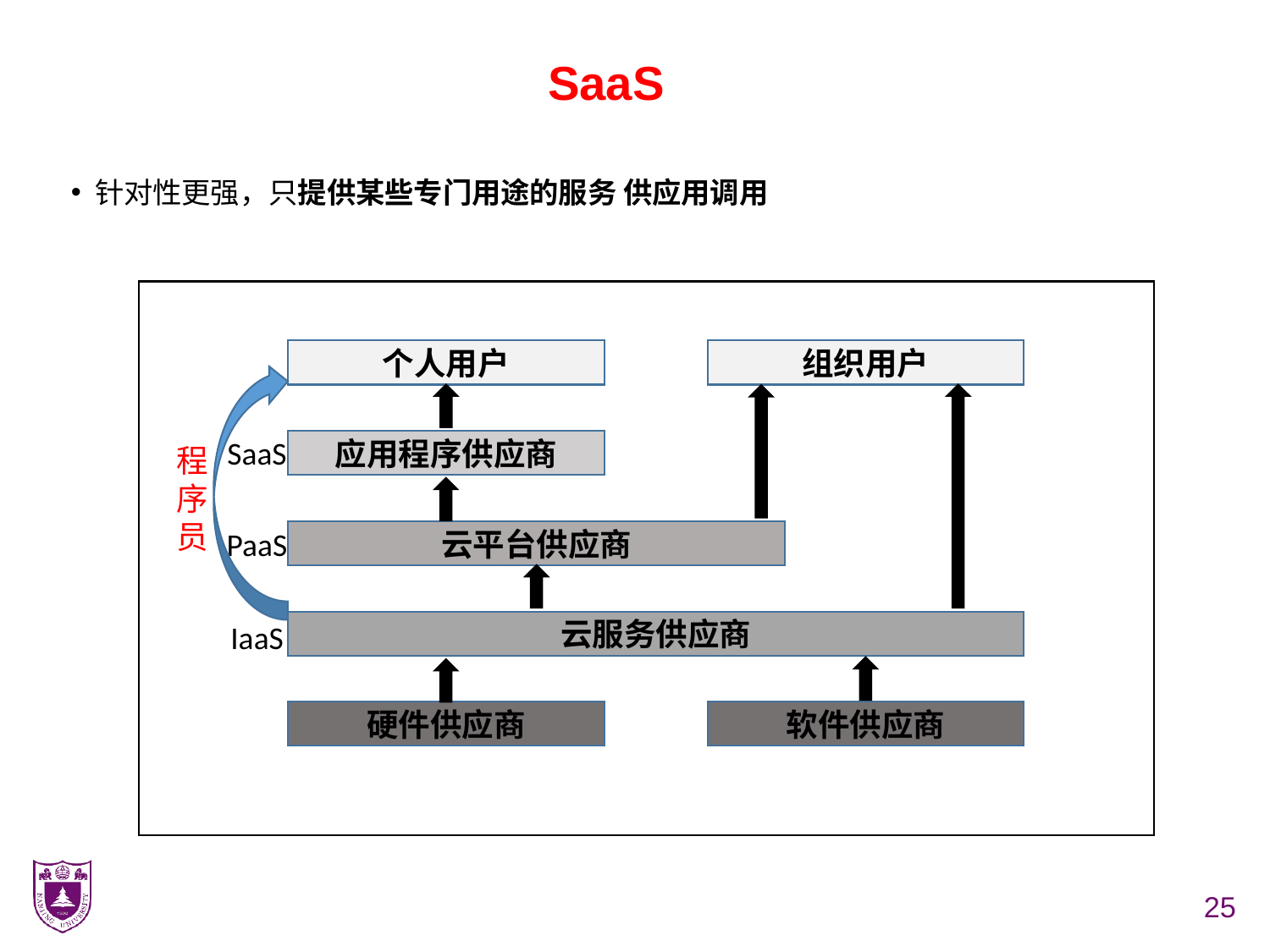

# SaaS
针对性更强，只提供某些专门用途的服务 供应用调用

个人用户
组织用户

SaaS
应用程序供应商
程
序
员

PaaS
云平台供应商

IaaS
云服务供应商

硬件供应商
软件供应商
25